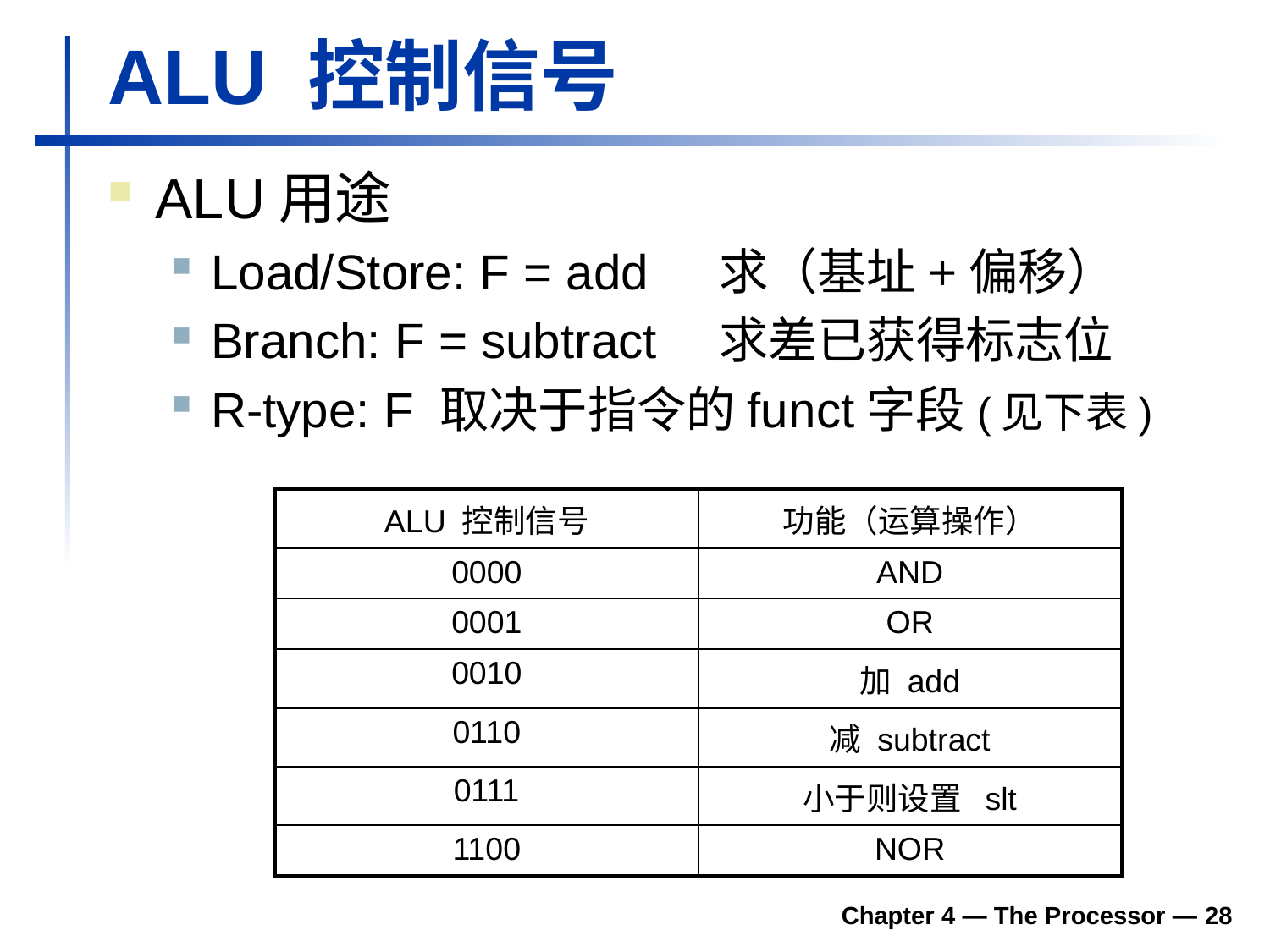

# ALU 控制信号
ALU用途
Load/Store: F = add	求（基址+偏移）
Branch: F = subtract	求差已获得标志位
R-type: F 取决于指令的funct字段(见下表)
| ALU 控制信号 | 功能（运算操作） |
| --- | --- |
| 0000 | AND |
| 0001 | OR |
| 0010 | 加 add |
| 0110 | 减 subtract |
| 0111 | 小于则设置 slt |
| 1100 | NOR |
Chapter 4 — The Processor — 28